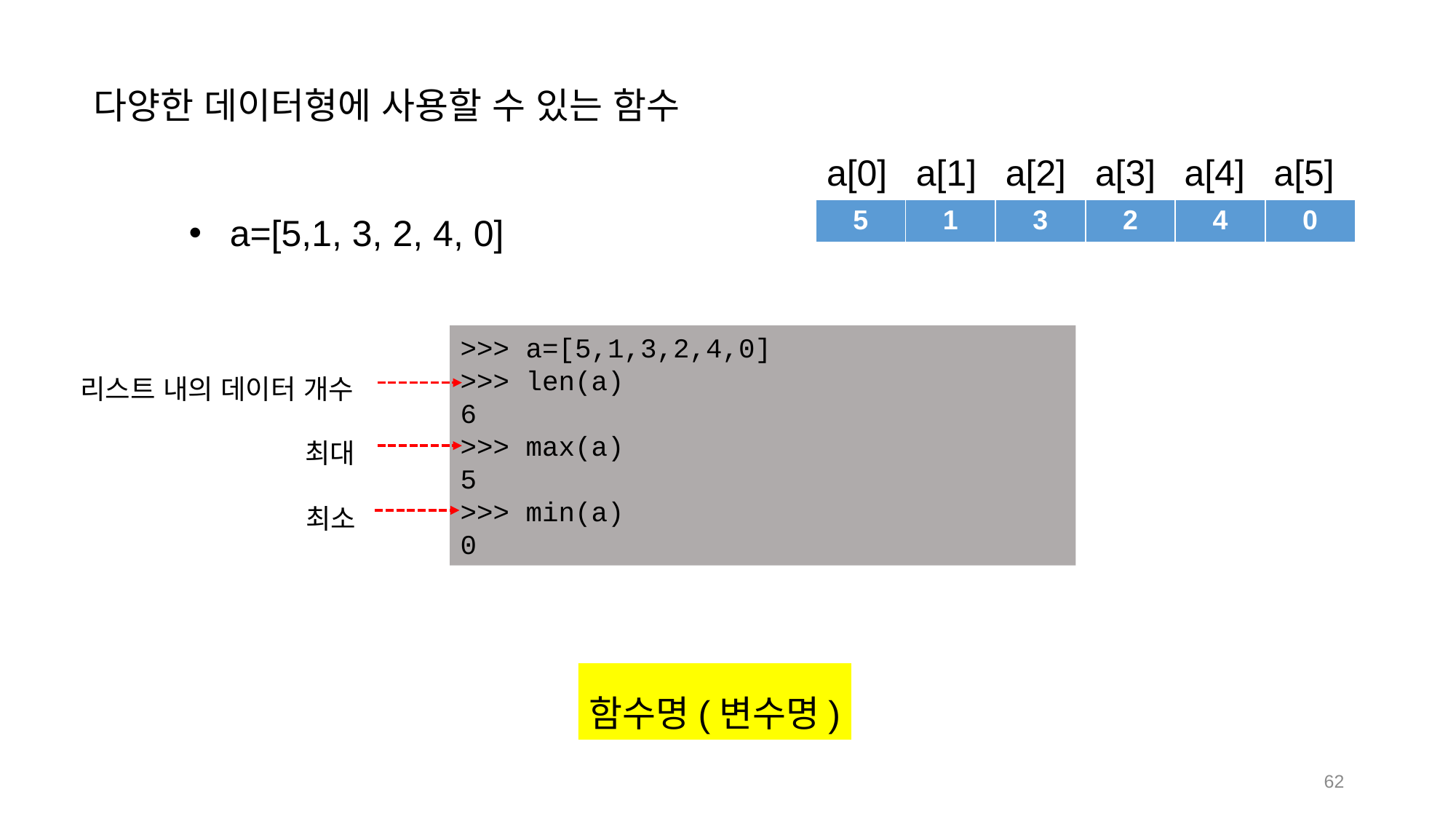

다양한 데이터형에 사용할 수 있는 함수
a[0]
a[1]
a[2]
a[3]
a[4]
a[5]
a=[5,1, 3, 2, 4, 0]
| 5 | 1 | 3 | 2 | 4 | 0 |
| --- | --- | --- | --- | --- | --- |
>>> a=[5,1,3,2,4,0]
>>> len(a)
6
>>> max(a)
5
>>> min(a)
0
리스트 내의 데이터 개수
최대
최소
함수명(변수명)
62